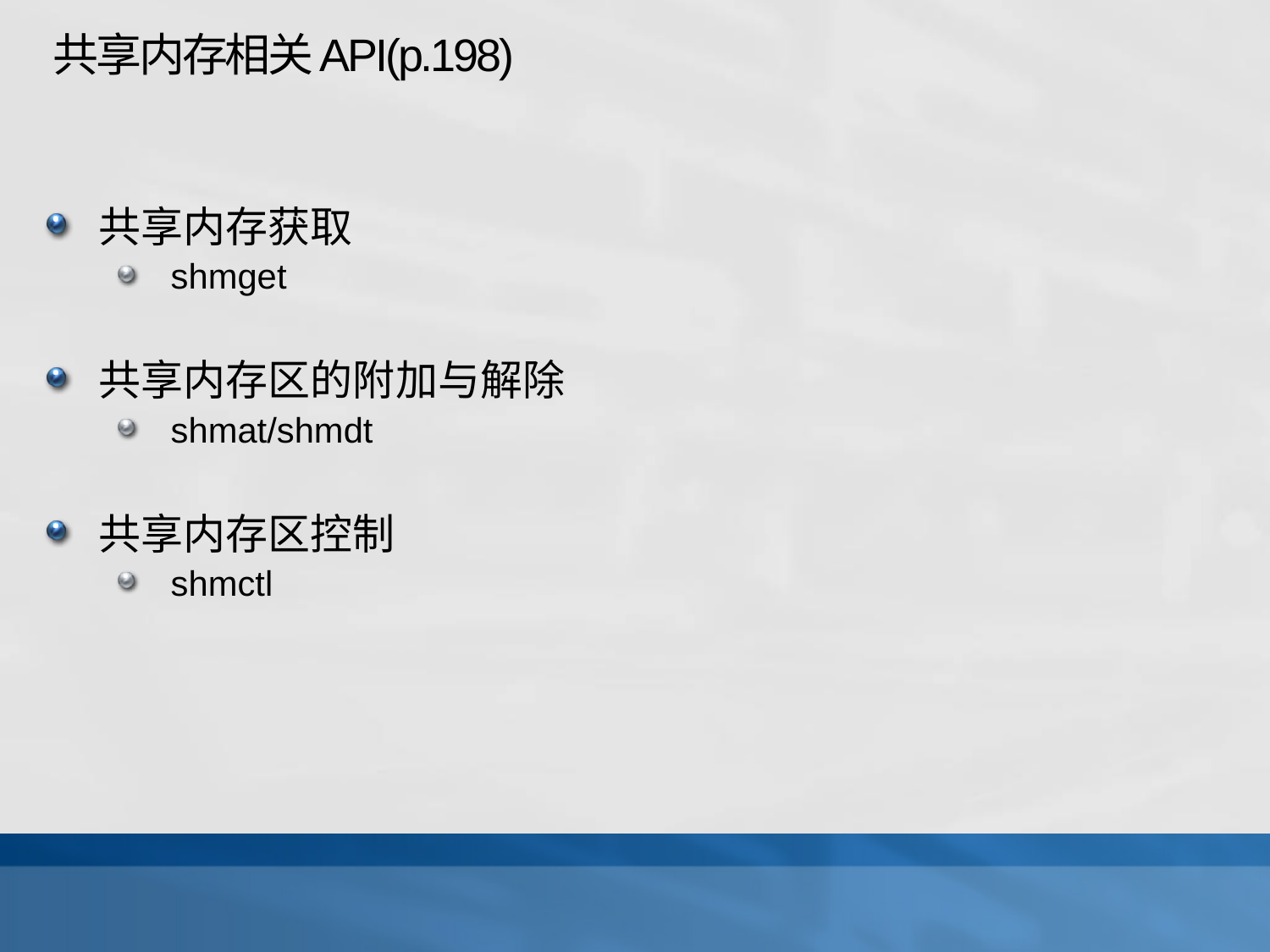

# 共享内存相关API(p.198)

共享内存获取
shmget

共享内存区的附加与解除
shmat/shmdt

共享内存区控制
shmctl